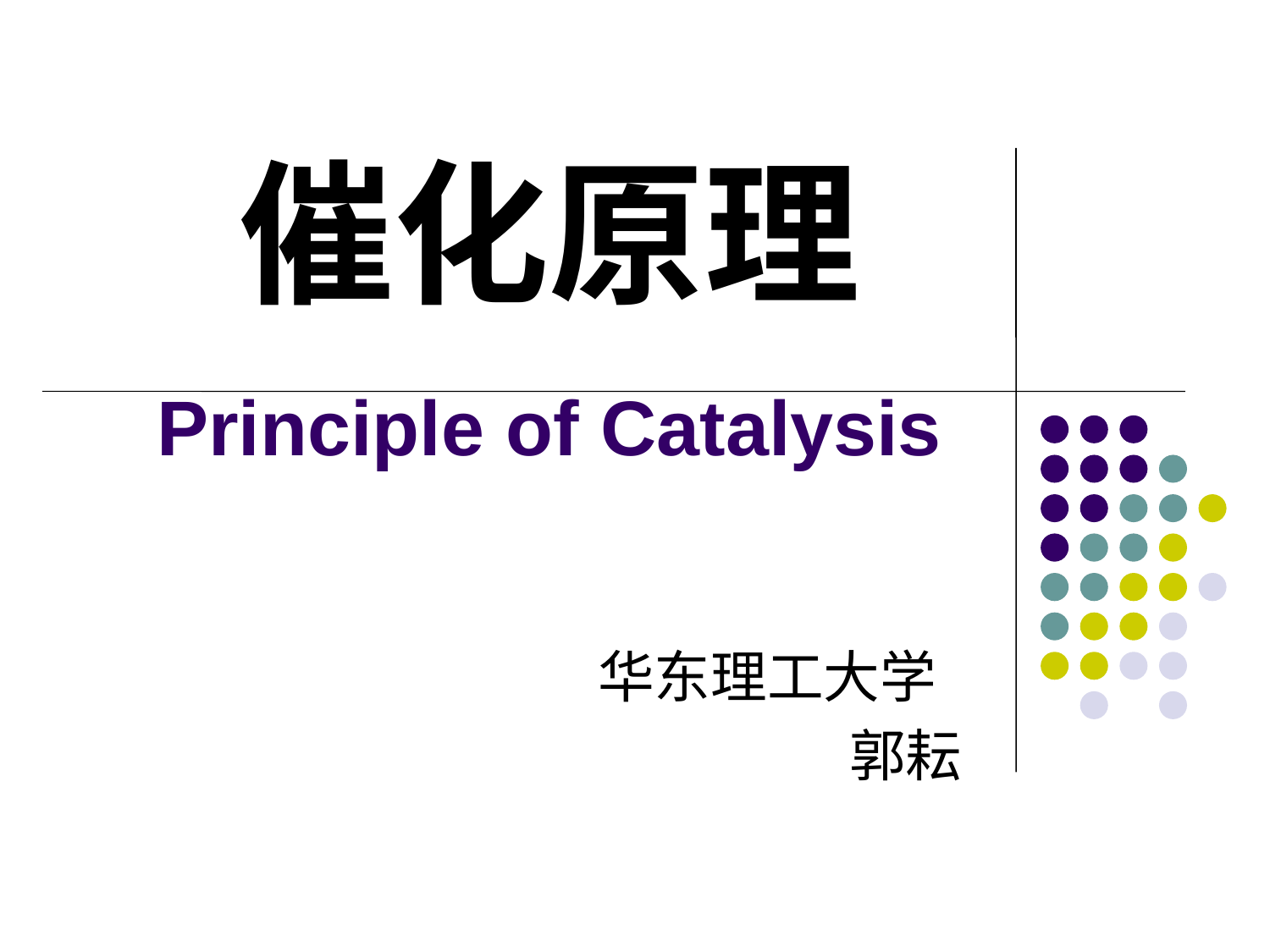

# 催化原理 Principle of Catalysis
华东理工大学
郭耘